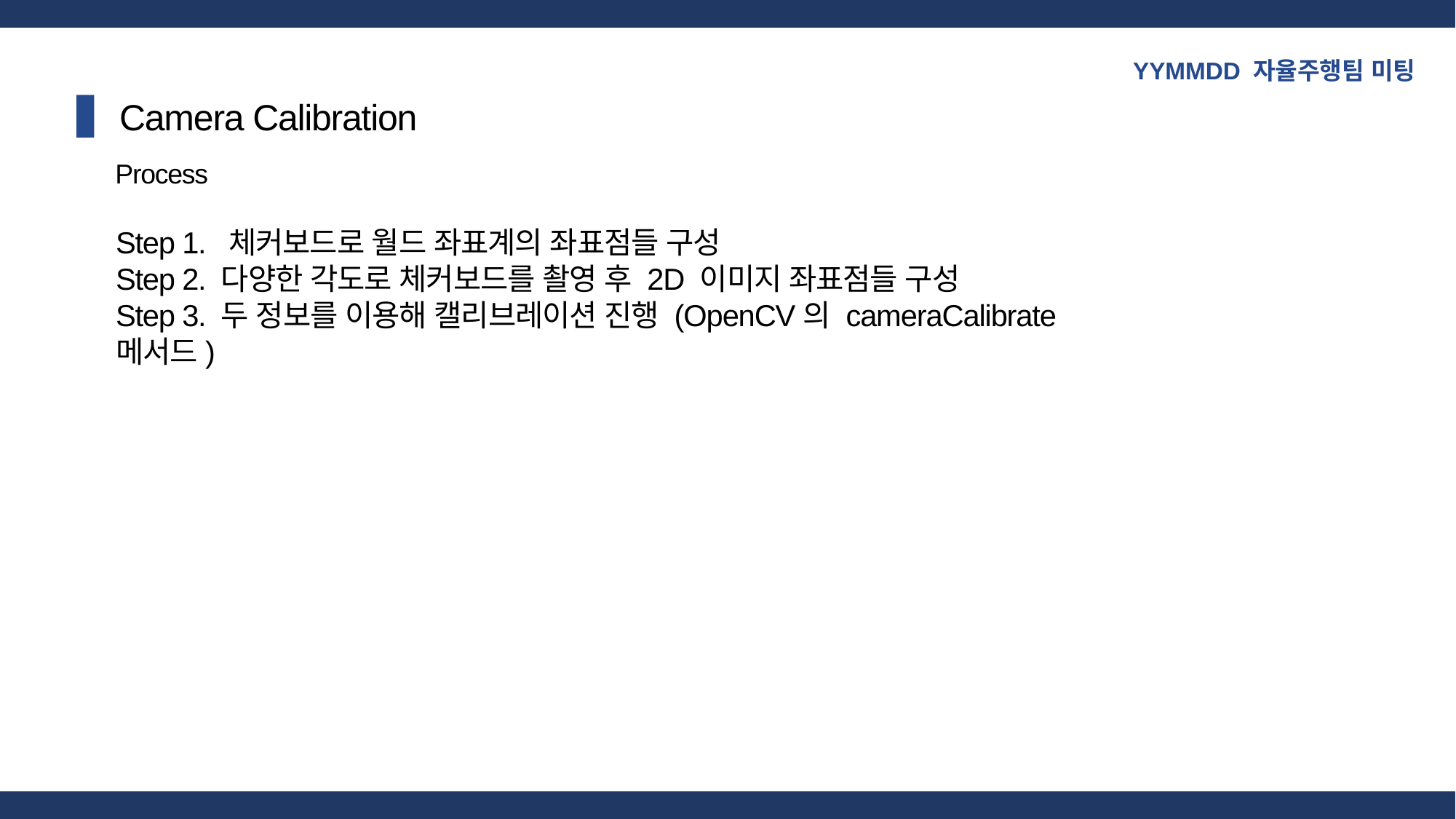

YYMMDD 자율주행팀 미팅
Camera Calibration

Process
Step 1.  체커보드로 월드 좌표계의 좌표점들 구성
Step 2. 다양한 각도로 체커보드를 촬영 후 2D 이미지 좌표점들 구성
Step 3. 두 정보를 이용해 캘리브레이션 진행 (OpenCV의 cameraCalibrate 메서드)